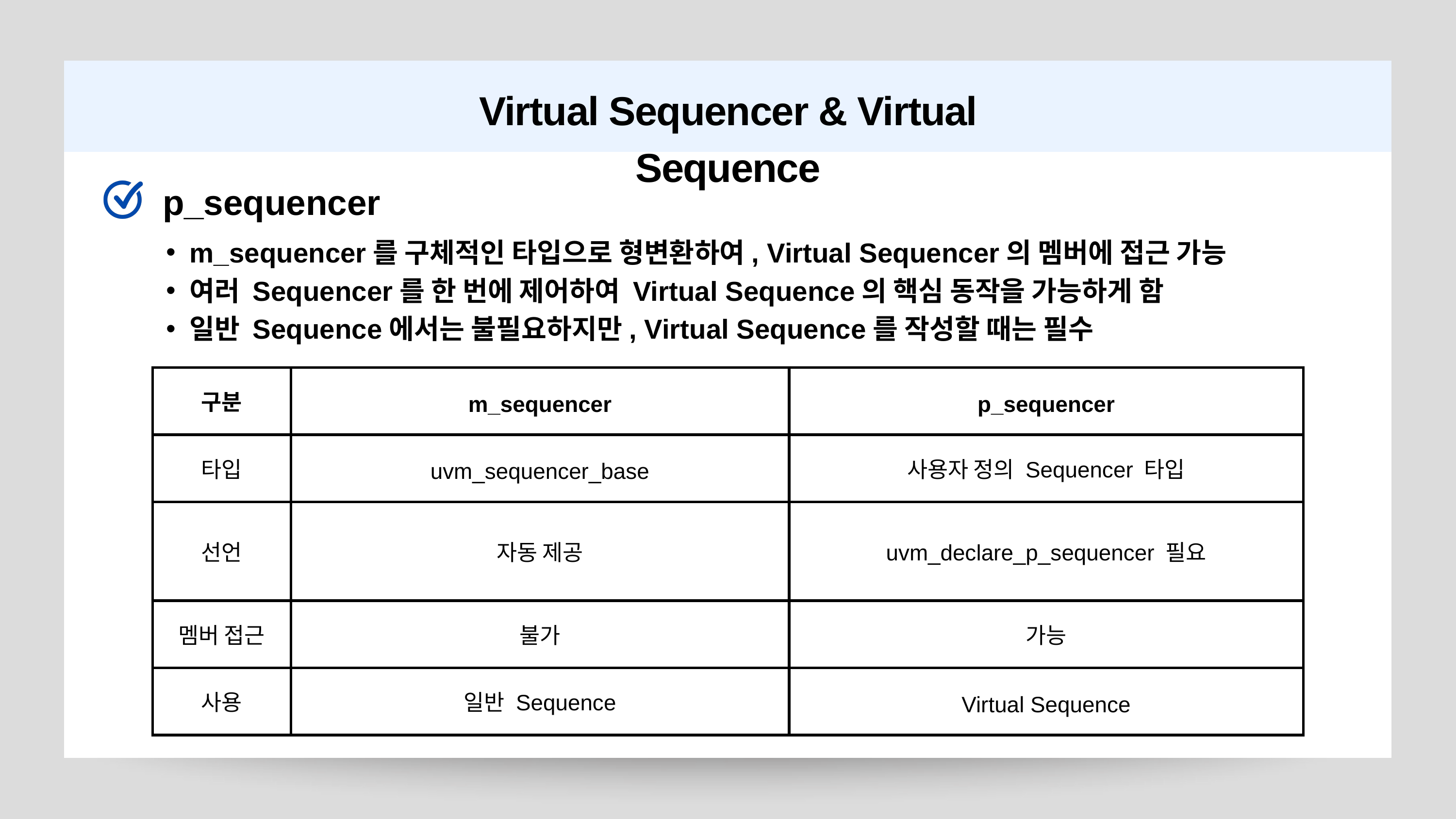

Virtual Sequencer & Virtual Sequence
p_sequencer

m_sequencer를 구체적인 타입으로 형변환하여, Virtual Sequencer의 멤버에 접근 가능
여러 Sequencer를 한 번에 제어하여 Virtual Sequence의 핵심 동작을 가능하게 함
일반 Sequence에서는 불필요하지만, Virtual Sequence를 작성할 때는 필수
| 구분 | m\_sequencer | p\_sequencer |
| --- | --- | --- |
| 타입 | uvm\_sequencer\_base | 사용자 정의 Sequencer 타입 |
| 선언 | 자동 제공 | uvm\_declare\_p\_sequencer 필요 |
| 멤버 접근 | 불가 | 가능 |
| 사용 | 일반 Sequence | Virtual Sequence |